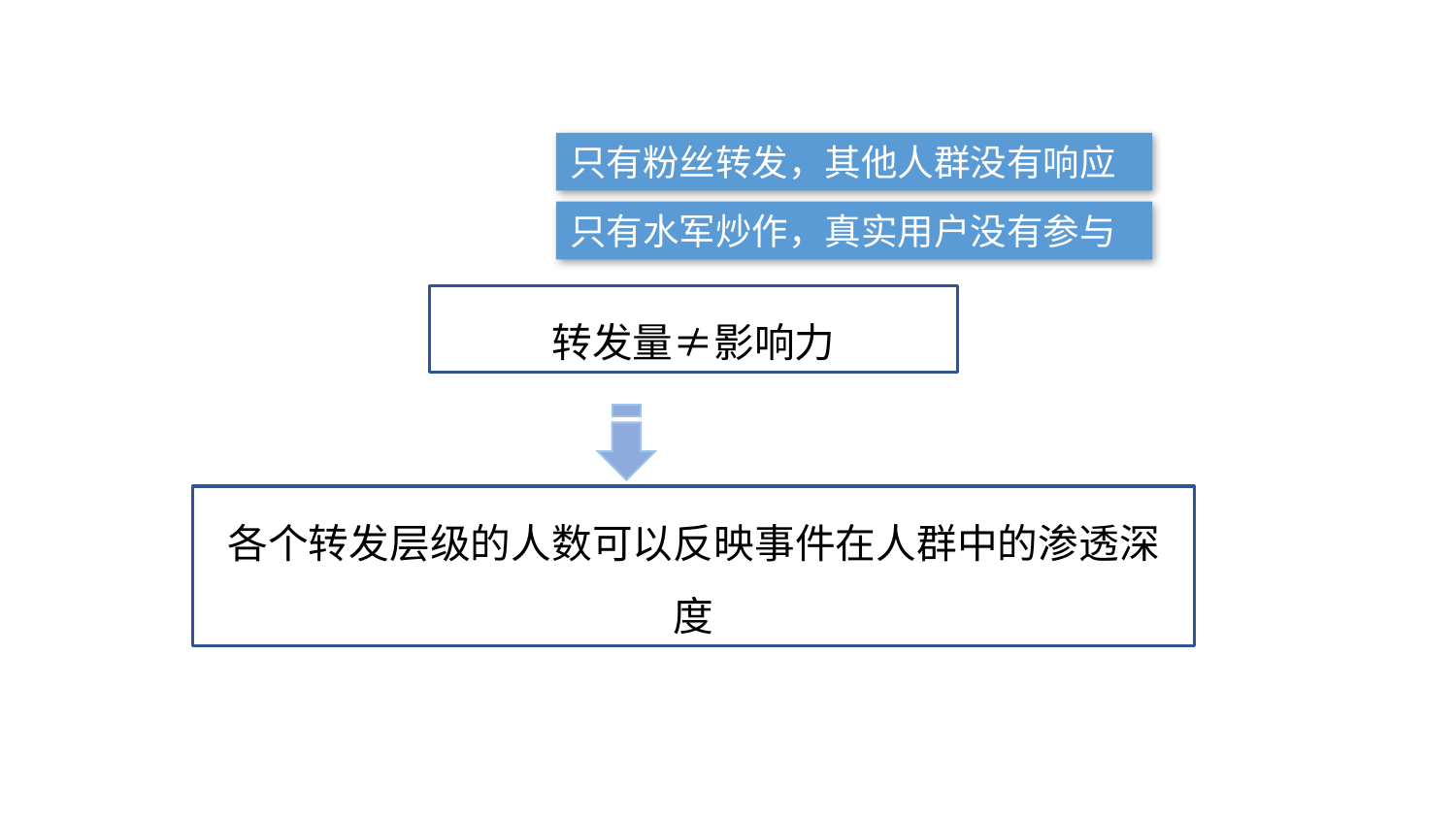

只有粉丝转发，其他人群没有响应
只有水军炒作，真实用户没有参与
转发量≠影响力

各个转发层级的人数可以反映事件在人群中的渗透深度